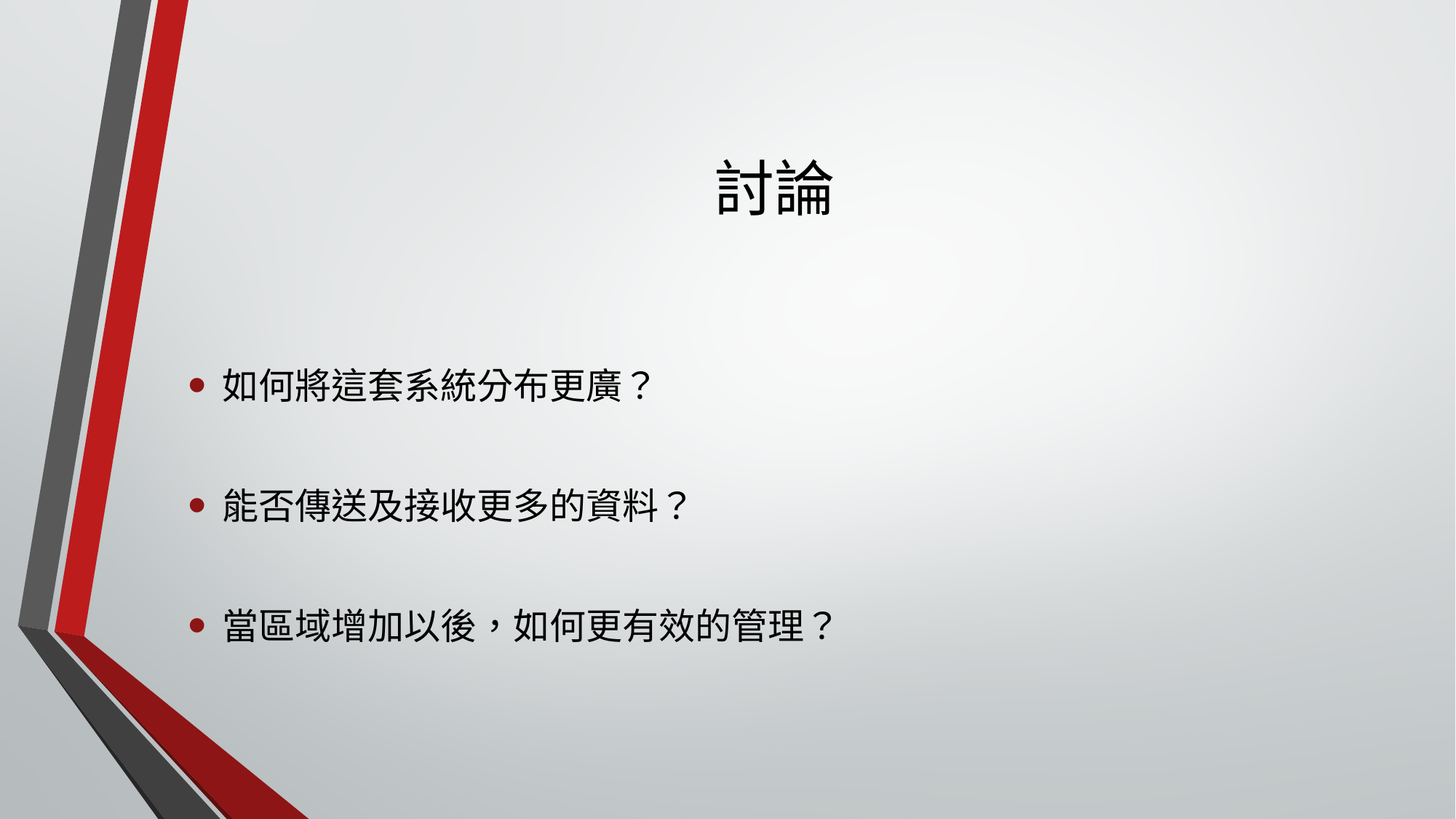

# 討論
如何將這套系統分布更廣？

能否傳送及接收更多的資料？

當區域增加以後，如何更有效的管理？